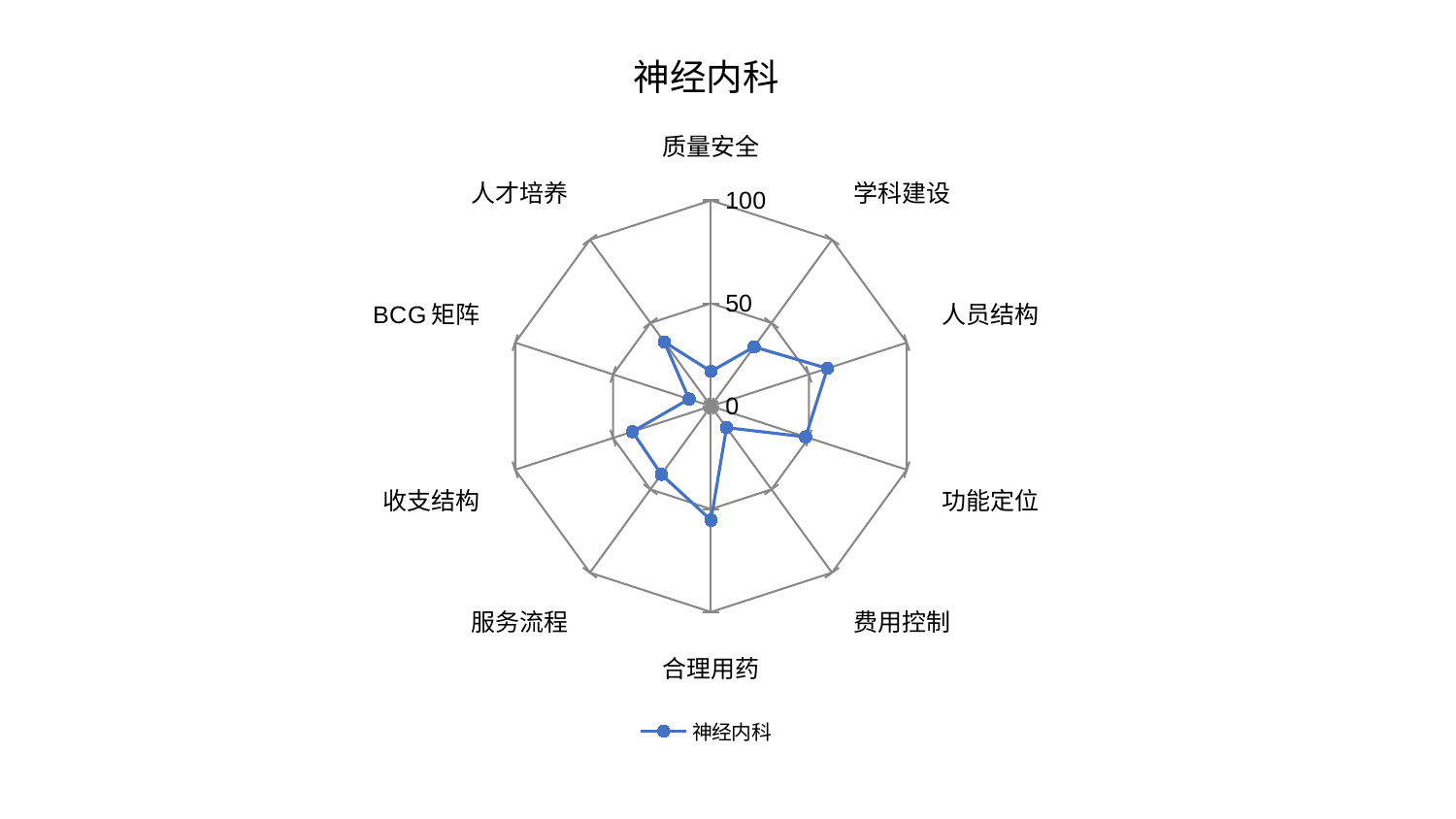

### Chart: 神经内科

| Category | 神经内科 |
|---|---|
| 质量安全 | 16.91703902783832 |
| 学科建设 | 35.6103709486327 |
| 人员结构 | 59.46537681443598 |
| 功能定位 | 48.341200250295024 |
| 费用控制 | 12.870239505393318 |
| 合理用药 | 55.34681221707413 |
| 服务流程 | 40.989527476542236 |
| 收支结构 | 40.12863338587701 |
| BCG矩阵 | 11.182251405350721 |
| 人才培养 | 38.63975378402139 |
141